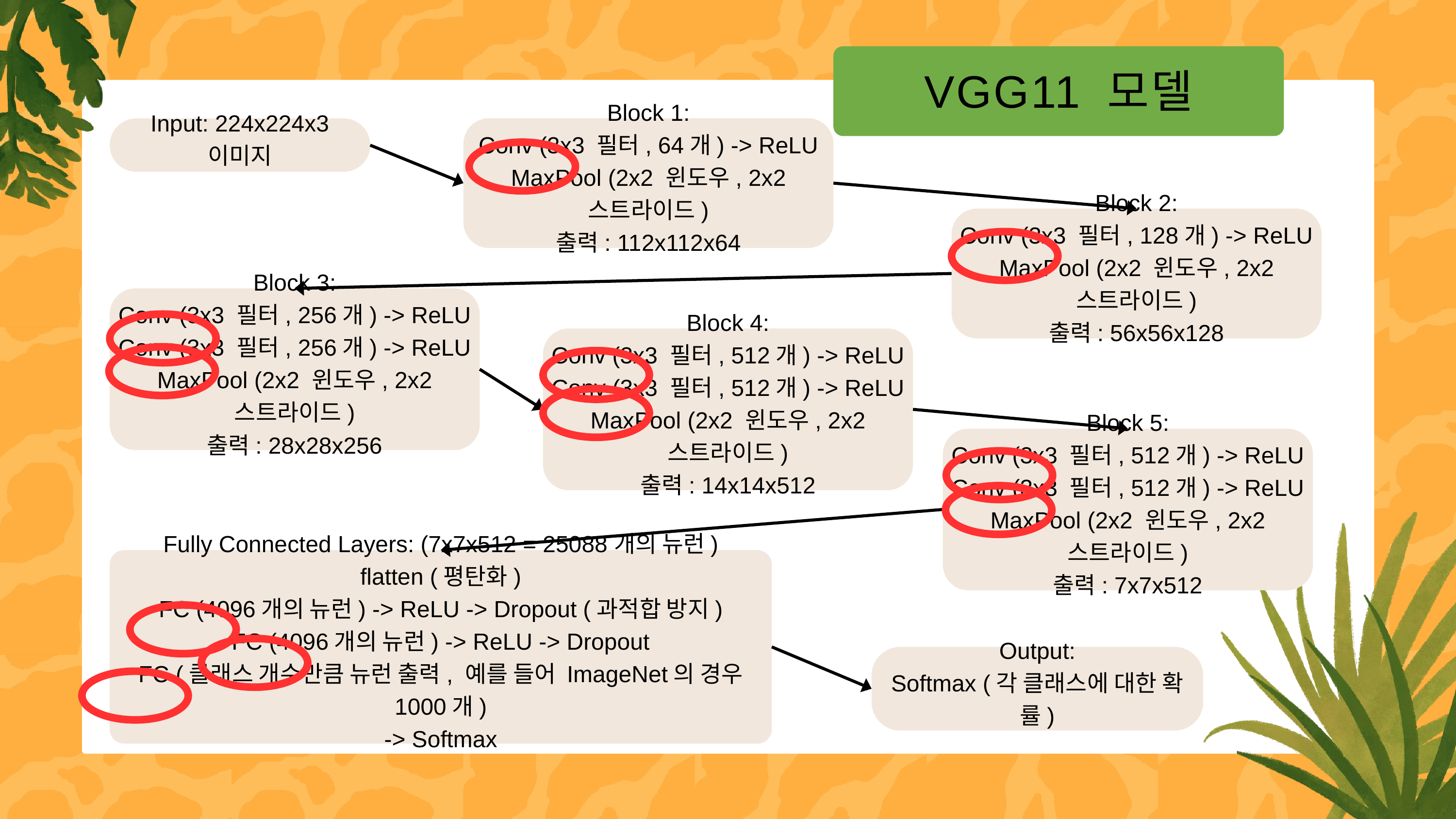

VGG11 모델

Block 1:
Conv (3x3 필터, 64개) -> ReLU
MaxPool (2x2 윈도우, 2x2 스트라이드)
출력: 112x112x64

Input: 224x224x3 이미지

Block 2:
Conv (3x3 필터, 128개) -> ReLU
MaxPool (2x2 윈도우, 2x2 스트라이드)
출력: 56x56x128

Block 3:
Conv (3x3 필터, 256개) -> ReLU
Conv (3x3 필터, 256개) -> ReLU
MaxPool (2x2 윈도우, 2x2 스트라이드)
출력: 28x28x256

Block 4:
Conv (3x3 필터, 512개) -> ReLU
Conv (3x3 필터, 512개) -> ReLU
MaxPool (2x2 윈도우, 2x2 스트라이드)
출력: 14x14x512

Block 5:
Conv (3x3 필터, 512개) -> ReLU
Conv (3x3 필터, 512개) -> ReLU
MaxPool (2x2 윈도우, 2x2 스트라이드)
출력: 7x7x512

Fully Connected Layers: (7x7x512 = 25088개의 뉴런)
flatten (평탄화)
FC (4096개의 뉴런) -> ReLU -> Dropout (과적합 방지)
FC (4096개의 뉴런) -> ReLU -> Dropout
FC (클래스 개수만큼 뉴런 출력, 예를 들어 ImageNet의 경우 1000개)
-> Softmax

Output:
Softmax (각 클래스에 대한 확률)